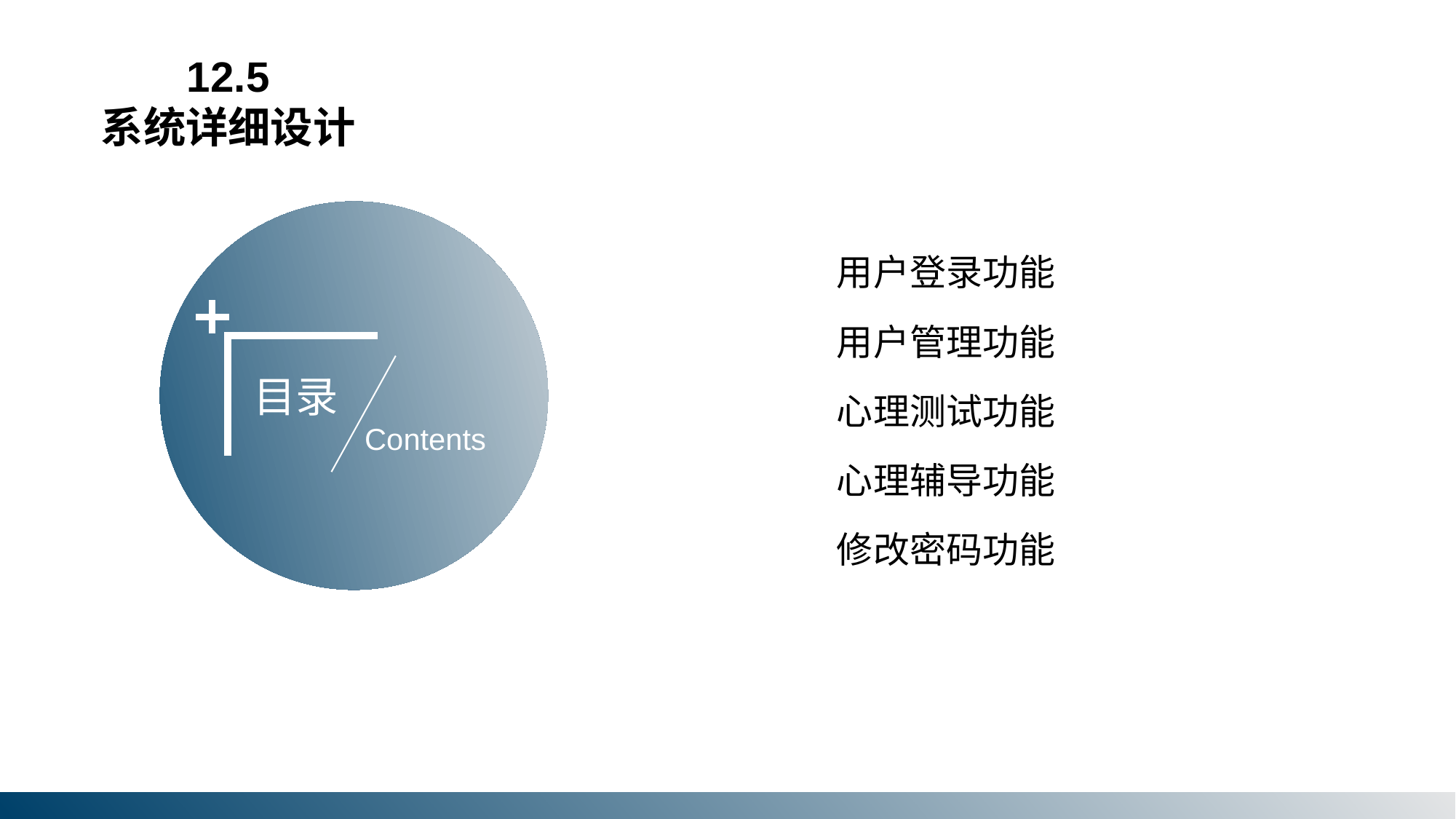

12.5
系统详细设计
用户登录功能
用户管理功能
心理测试功能
心理辅导功能
修改密码功能